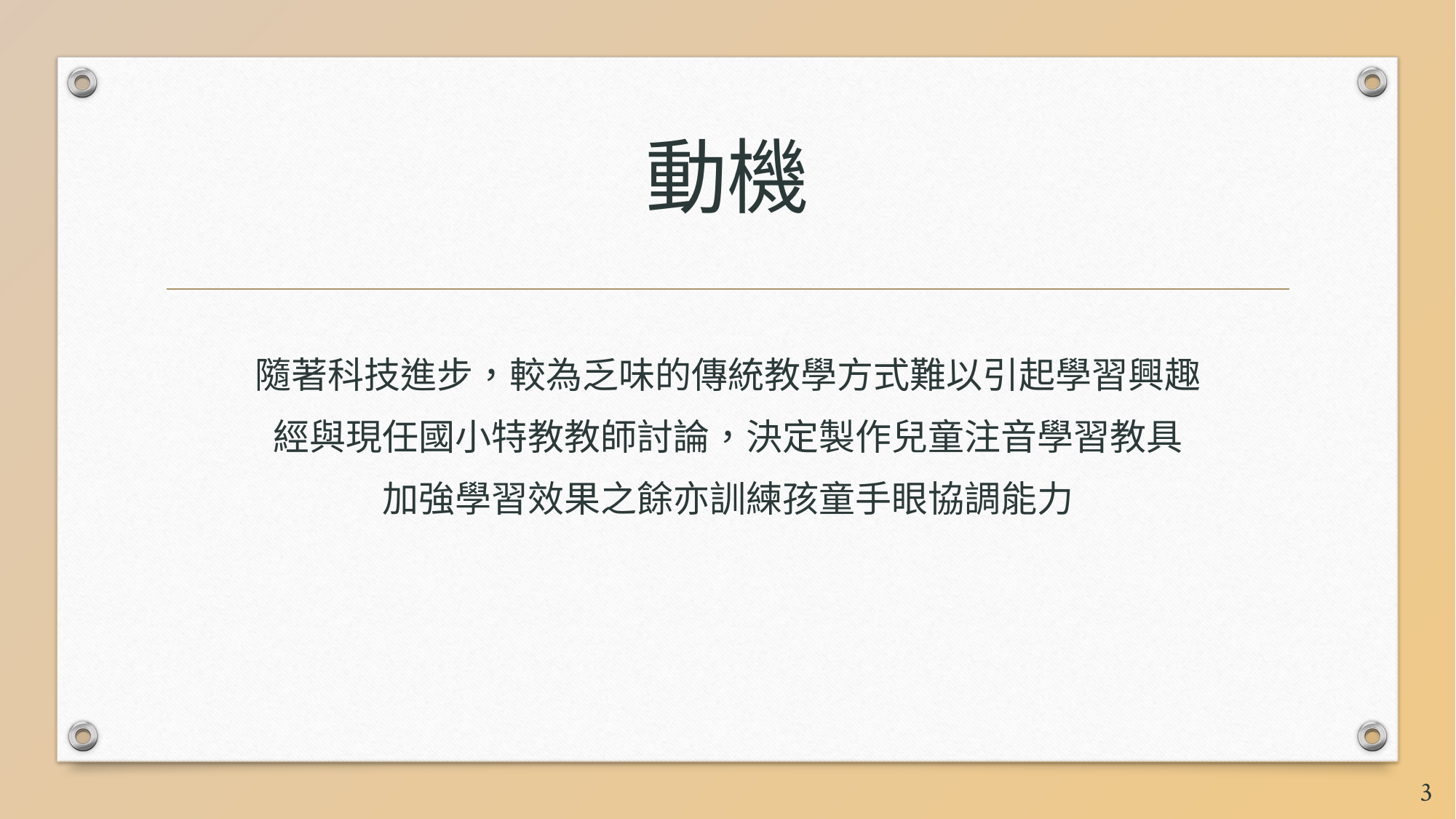

動機
隨著科技進步，較為乏味的傳統教學方式難以引起學習興趣
經與現任國小特教教師討論，決定製作兒童注音學習教具
加強學習效果之餘亦訓練孩童手眼協調能力
3